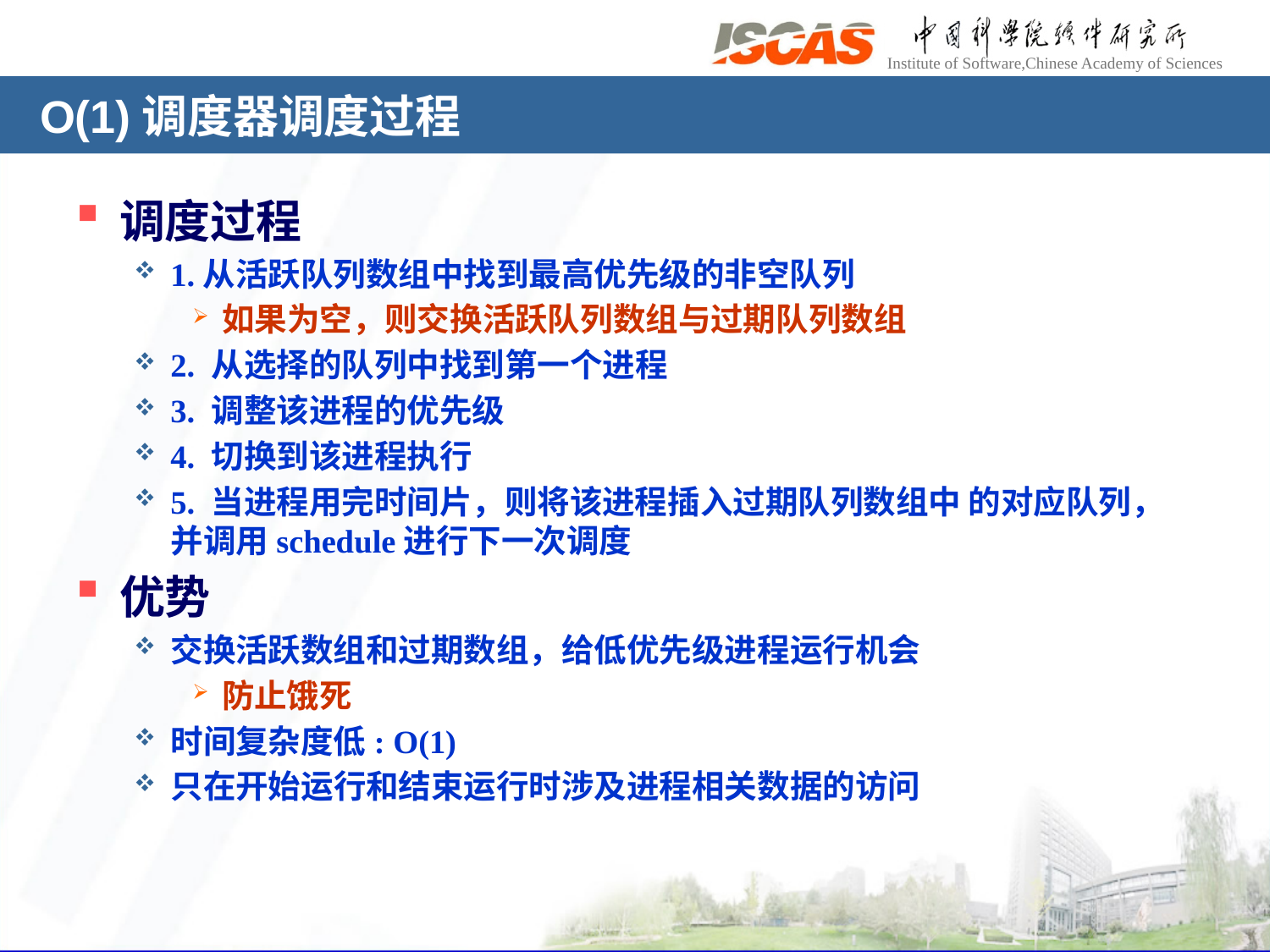

# O(1)调度器调度过程
调度过程
1.从活跃队列数组中找到最高优先级的非空队列
如果为空，则交换活跃队列数组与过期队列数组
2. 从选择的队列中找到第一个进程
3. 调整该进程的优先级
4. 切换到该进程执行
5. 当进程用完时间片，则将该进程插入过期队列数组中 的对应队列，并调用schedule进行下一次调度
优势
交换活跃数组和过期数组，给低优先级进程运行机会
防止饿死
时间复杂度低: O(1)
只在开始运行和结束运行时涉及进程相关数据的访问